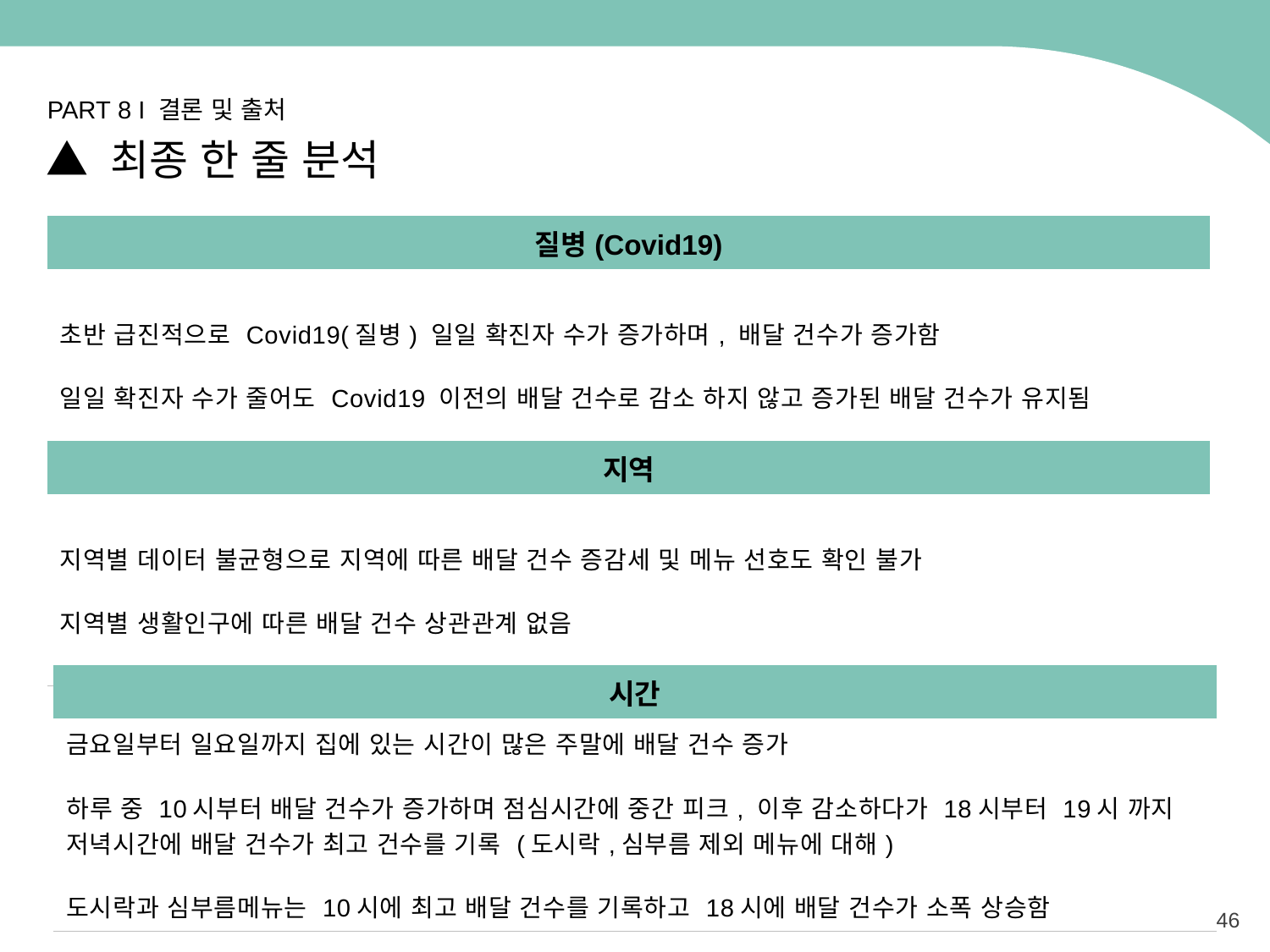

PART 8 I 결론 및 출처
▲ 최종 한 줄 분석
| 질병(Covid19) |
| --- |
| 초반 급진적으로 Covid19(질병) 일일 확진자 수가 증가하며, 배달 건수가 증가함 일일 확진자 수가 줄어도 Covid19 이전의 배달 건수로 감소 하지 않고 증가된 배달 건수가 유지됨 |
| 지역 |
| --- |
| 지역별 데이터 불균형으로 지역에 따른 배달 건수 증감세 및 메뉴 선호도 확인 불가 지역별 생활인구에 따른 배달 건수 상관관계 없음 |
| 시간 |
| --- |
| 금요일부터 일요일까지 집에 있는 시간이 많은 주말에 배달 건수 증가 하루 중 10시부터 배달 건수가 증가하며 점심시간에 중간 피크, 이후 감소하다가 18시부터 19시 까지 저녁시간에 배달 건수가 최고 건수를 기록 (도시락,심부름 제외 메뉴에 대해) 도시락과 심부름메뉴는 10시에 최고 배달 건수를 기록하고 18시에 배달 건수가 소폭 상승함 |
46